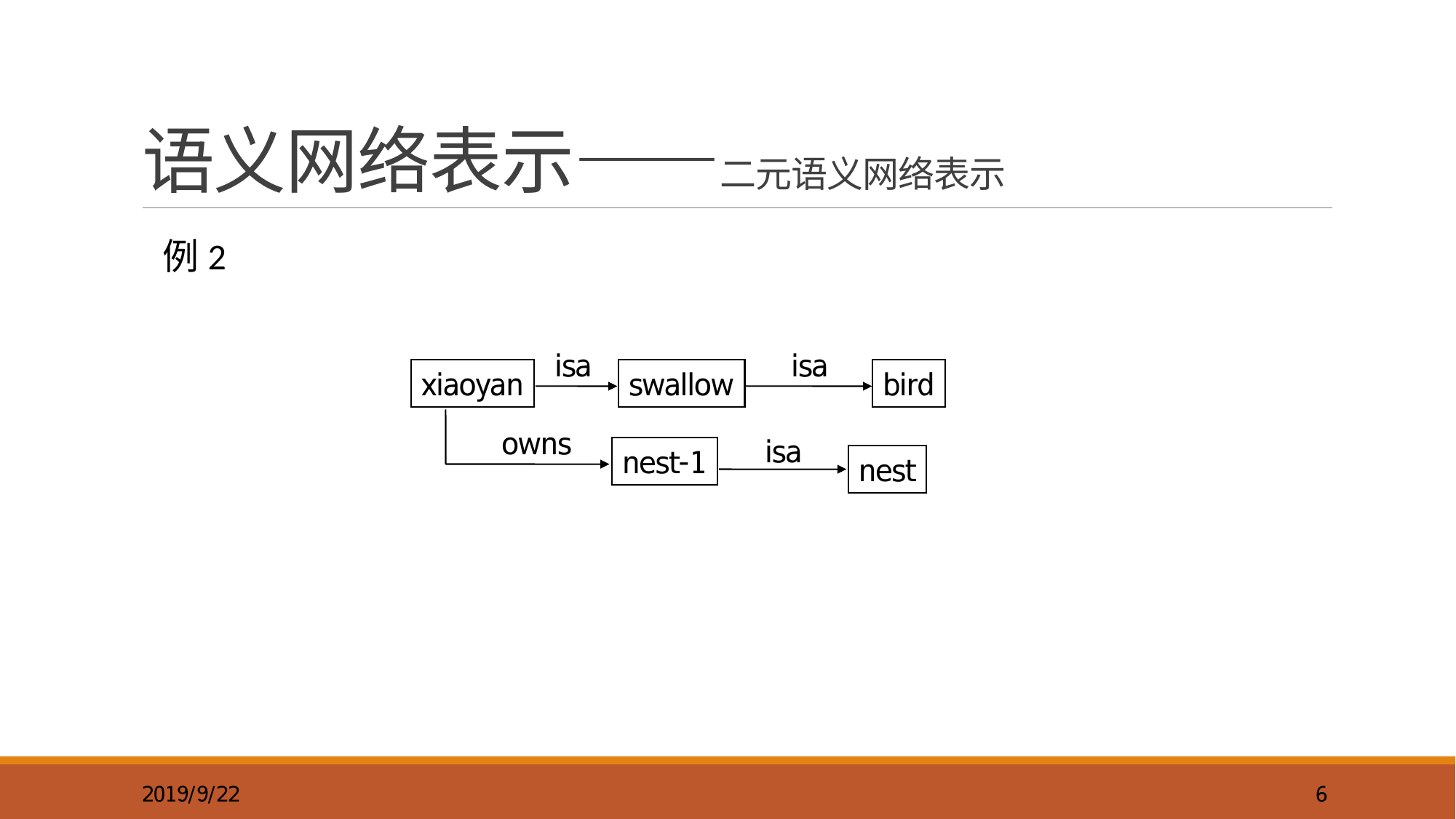

6
# 语义网络表示——二元语义网络表示
例2
isa
isa
xiaoyan
swallow
bird

owns
nest-1

isa
nest

2019/9/22